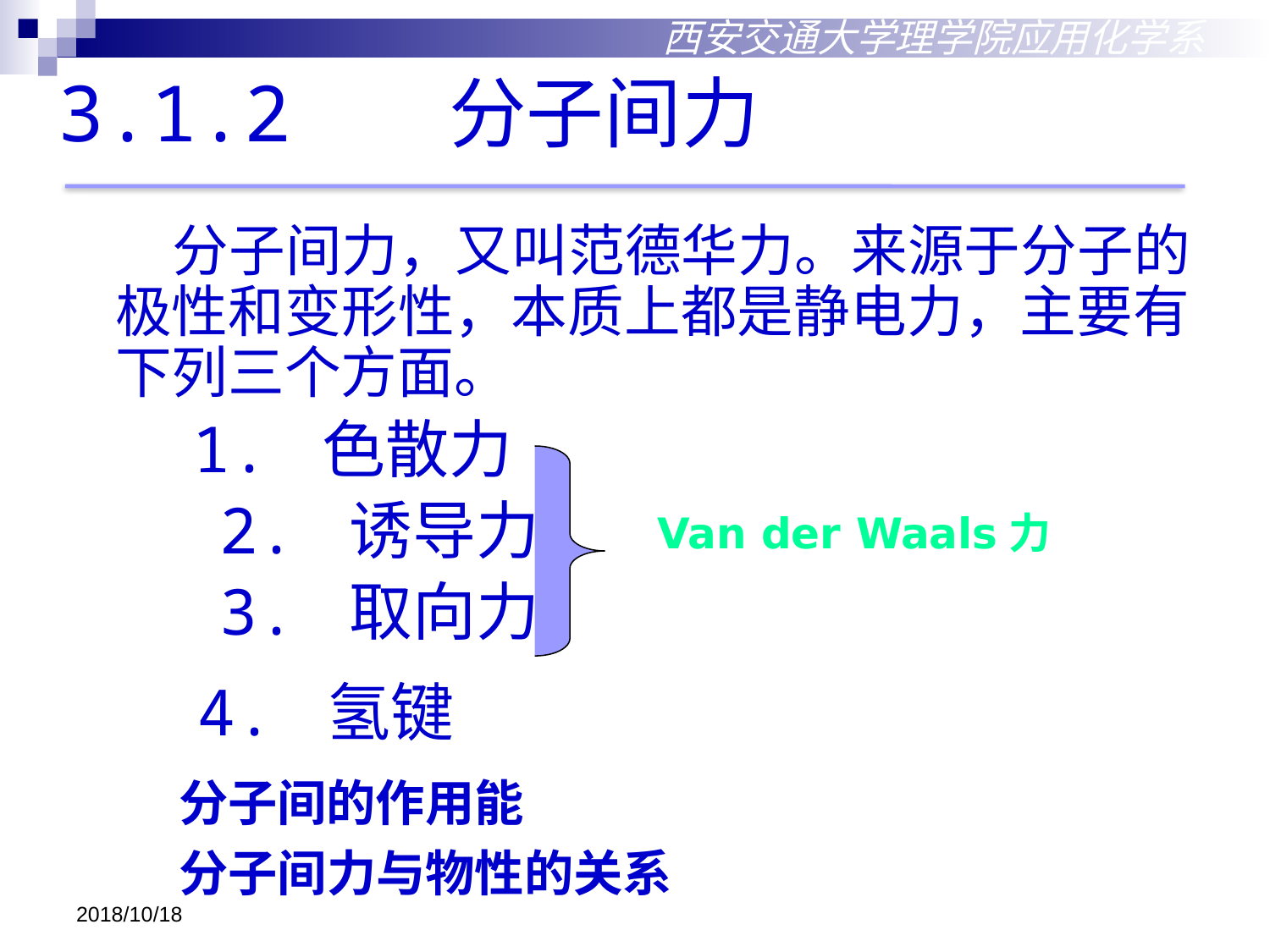

西安交通大学理学院应用化学系
# 3.1.2   分子间力

       分子间力，又叫范德华力。来源于分子的极性和变形性，本质上都是静电力，主要有下列三个方面。
        1. 色散力
    2. 诱导力
    3. 取向力

Van der Waals力
4. 氢键
分子间的作用能
分子间力与物性的关系
2018/10/18